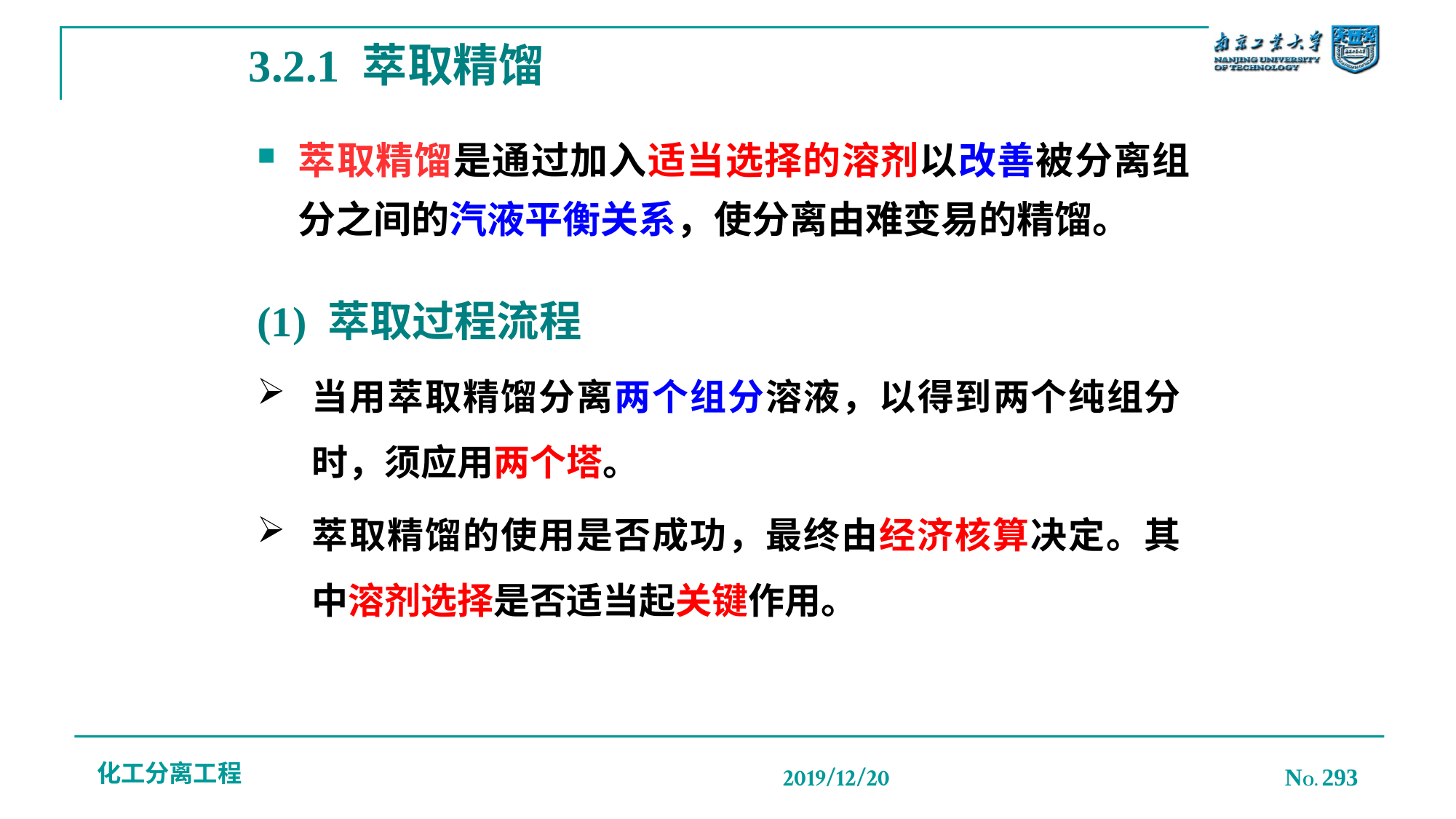

# 3.2.1 萃取精馏
萃取精馏是通过加入适当选择的溶剂以改善被分离组分之间的汽液平衡关系，使分离由难变易的精馏。
(1) 萃取过程流程
当用萃取精馏分离两个组分溶液，以得到两个纯组分时，须应用两个塔。
萃取精馏的使用是否成功，最终由经济核算决定。其中溶剂选择是否适当起关键作用。
化工分离工程
NO. 293
2019/12/20